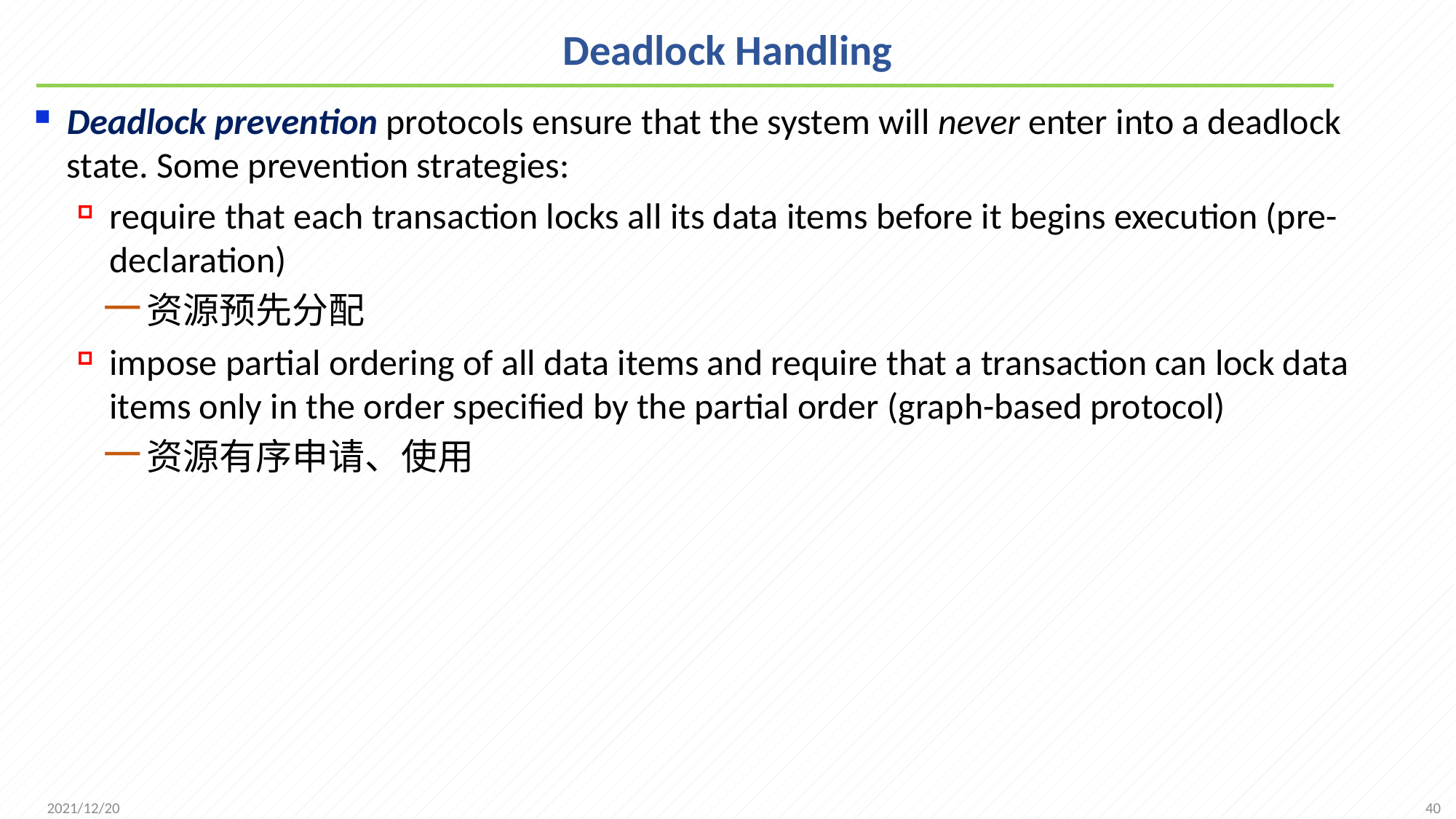

# Deadlock Handling
Deadlock prevention protocols ensure that the system will never enter into a deadlock state. Some prevention strategies:
require that each transaction locks all its data items before it begins execution (pre-declaration)
资源预先分配
impose partial ordering of all data items and require that a transaction can lock data items only in the order specified by the partial order (graph-based protocol)
资源有序申请、使用

40
2021/12/20